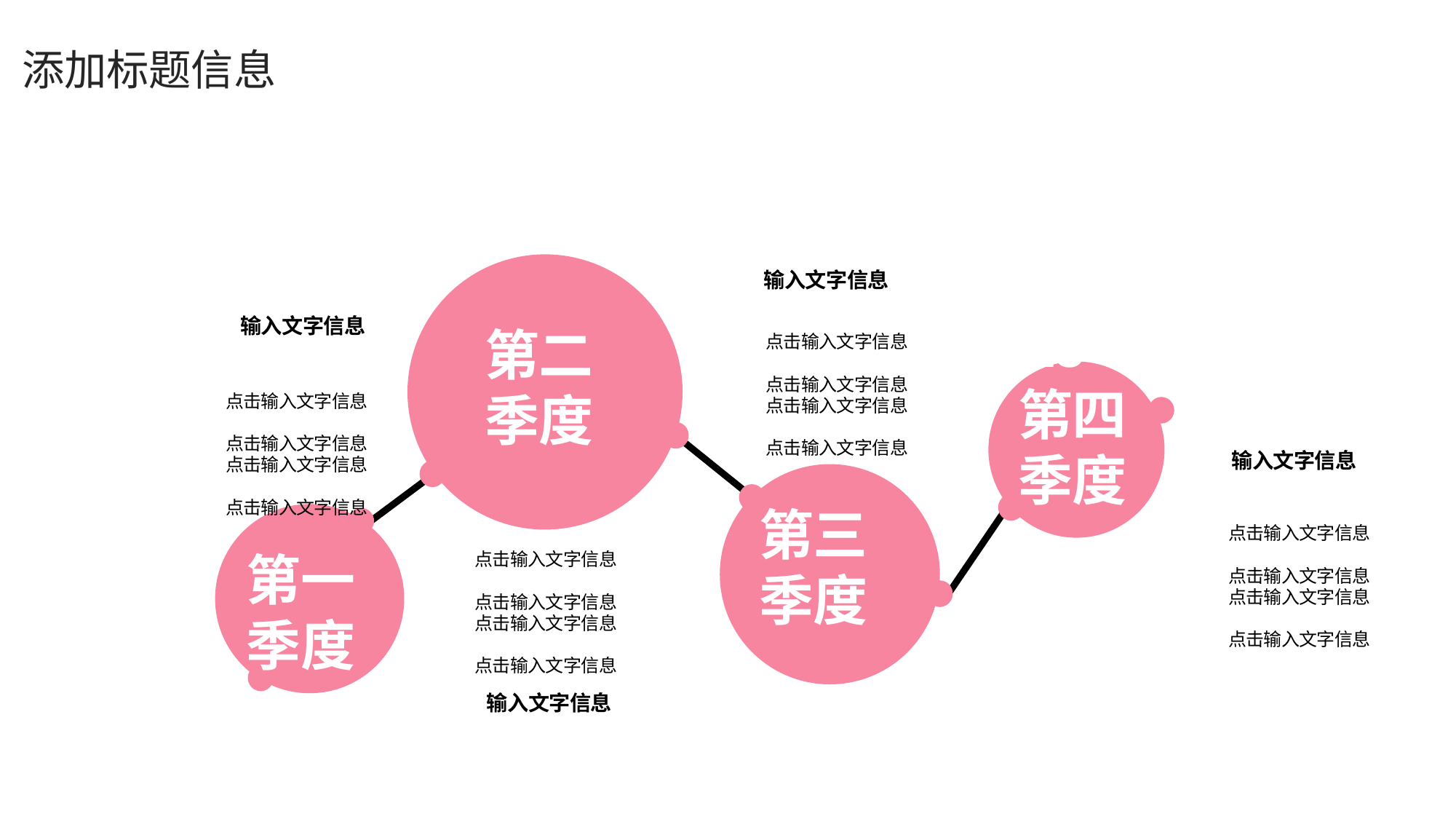

添加标题信息

输入文字信息
输入文字信息
2015
第二
季度
点击输入文字信息
点击输入文字信息点击输入文字信息
点击输入文字信息

第四
季度
点击输入文字信息
点击输入文字信息点击输入文字信息
点击输入文字信息
输入文字信息

第三
季度

点击输入文字信息
点击输入文字信息点击输入文字信息
点击输入文字信息
第一
季度
点击输入文字信息
点击输入文字信息点击输入文字信息
点击输入文字信息
输入文字信息